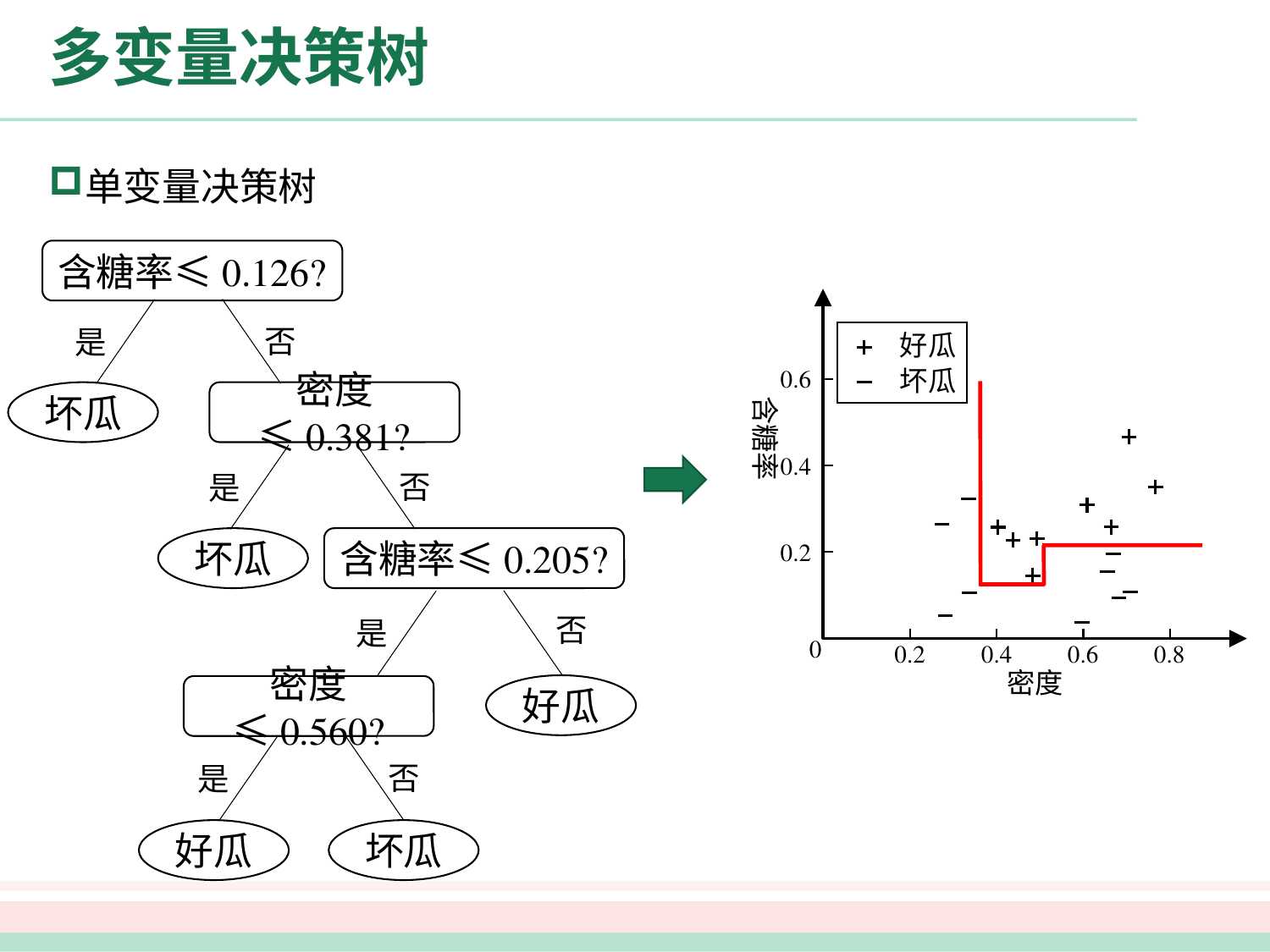

# 多变量决策树
单变量决策树
含糖率≤0.126?
否
是
好瓜

坏瓜
0.6
坏瓜
密度≤0.381?
含糖率
0.4

否
是
坏瓜
含糖率≤0.205?
0.2
否
是
0
0.2
0.4
0.6
0.8
密度
好瓜
密度≤0.560?
否
是
好瓜
坏瓜